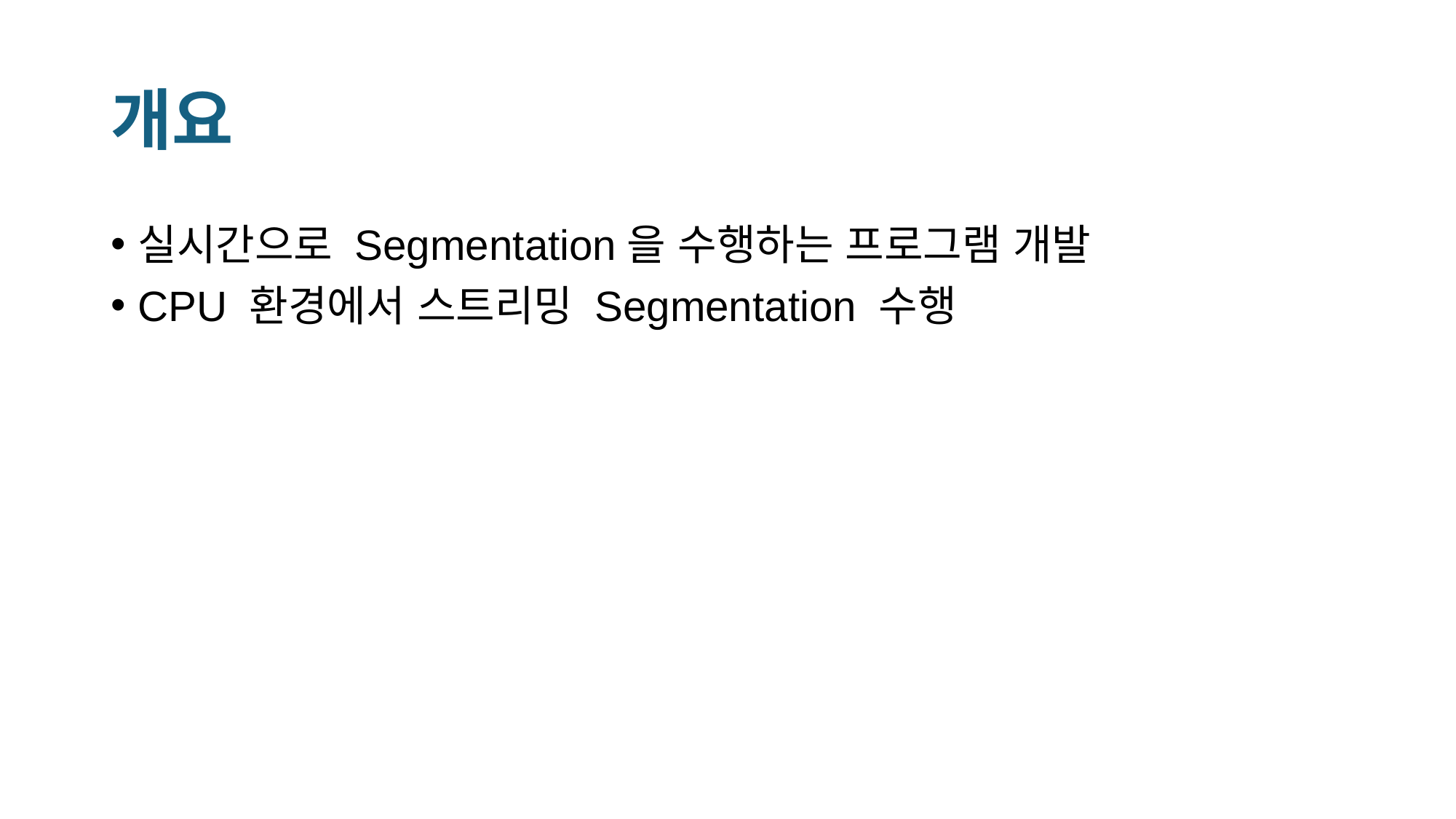

# 개요
실시간으로 Segmentation을 수행하는 프로그램 개발
CPU 환경에서 스트리밍 Segmentation 수행